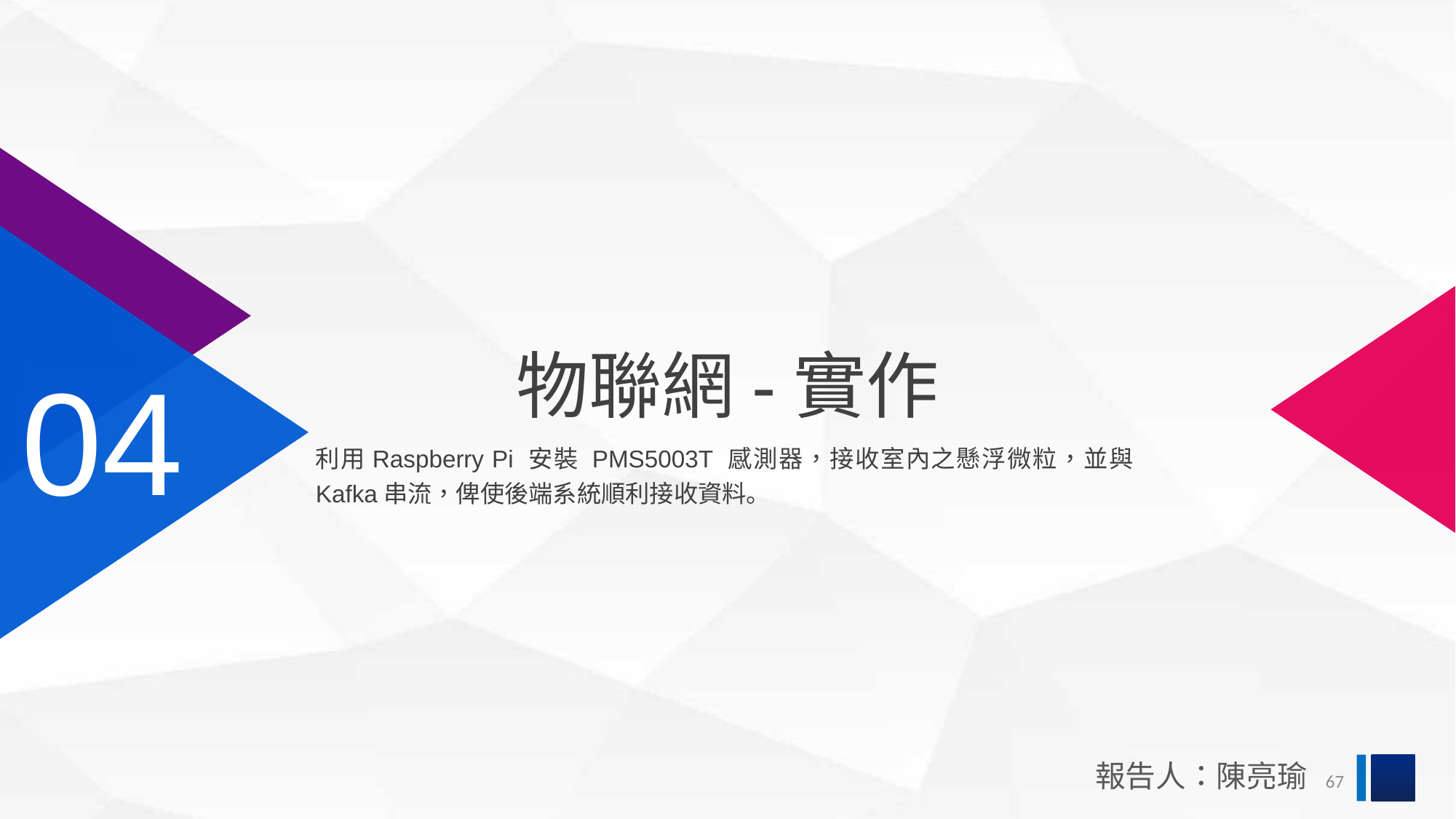

物聯網-實作
04
利用Raspberry Pi 安裝 PMS5003T 感測器，接收室內之懸浮微粒，並與Kafka串流，俾使後端系統順利接收資料。
報告人：陳亮瑜

67